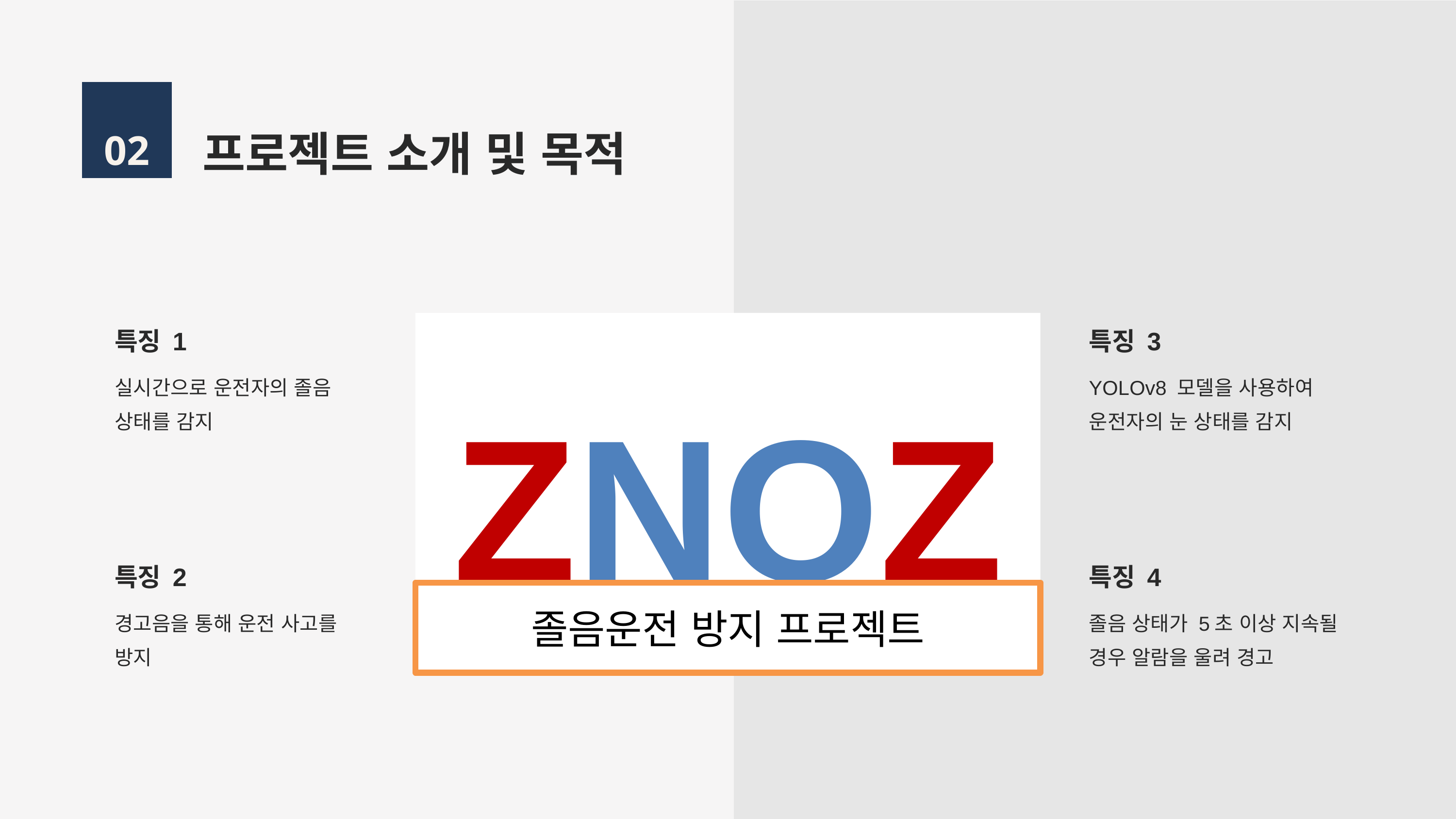

프로젝트 소개 및 목적
02
ZNOZ
특징 1
실시간으로 운전자의 졸음 상태를 감지
특징 2
경고음을 통해 운전 사고를 방지

특징 3
YOLOv8 모델을 사용하여 운전자의 눈 상태를 감지
특징 4
졸음운전 방지 프로젝트
졸음 상태가 5초 이상 지속될 경우 알람을 울려 경고